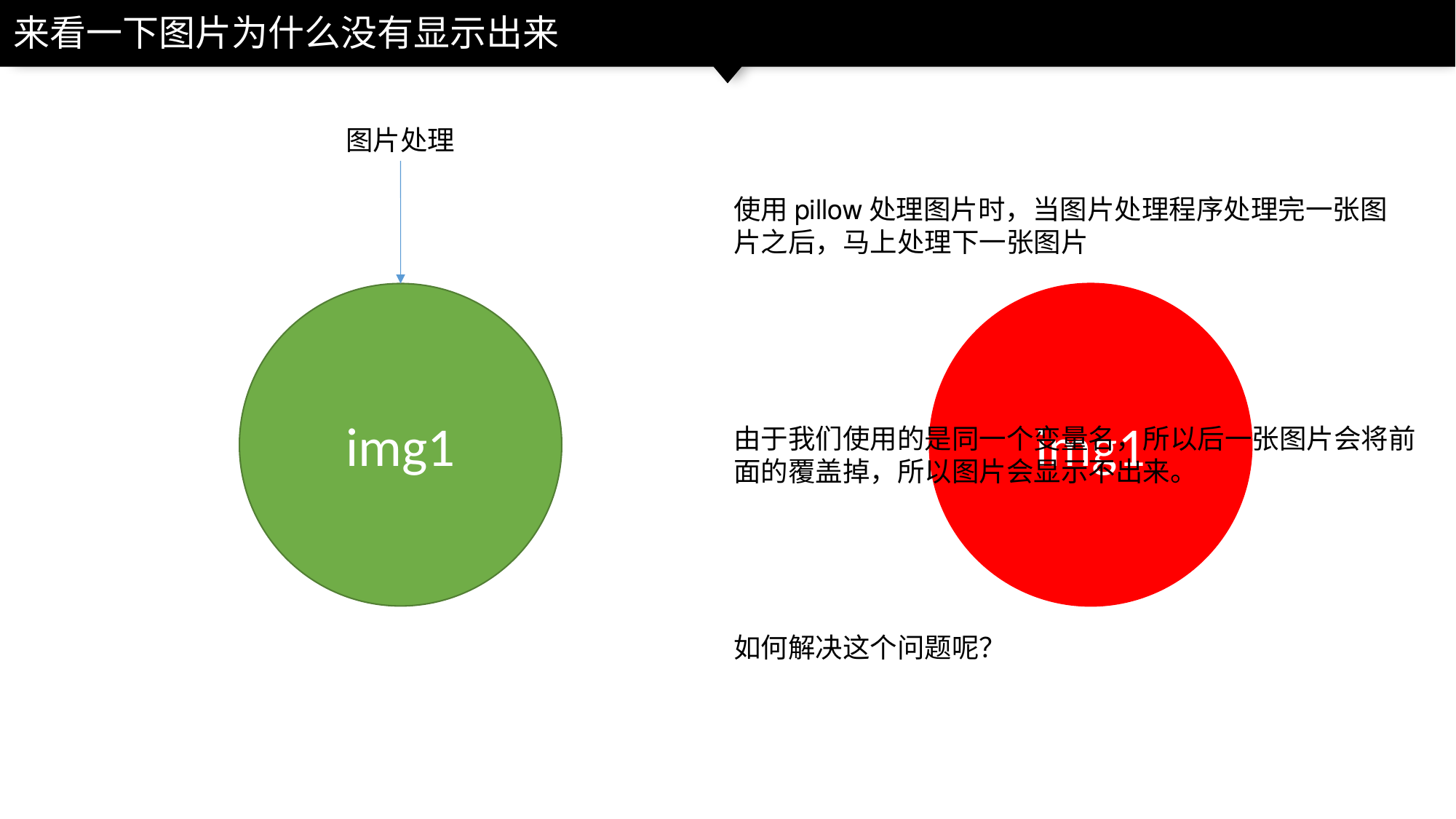

来看一下图片为什么没有显示出来
图片处理
使用pillow处理图片时，当图片处理程序处理完一张图片之后，马上处理下一张图片
img1
img1
由于我们使用的是同一个变量名，所以后一张图片会将前面的覆盖掉，所以图片会显示不出来。
如何解决这个问题呢？